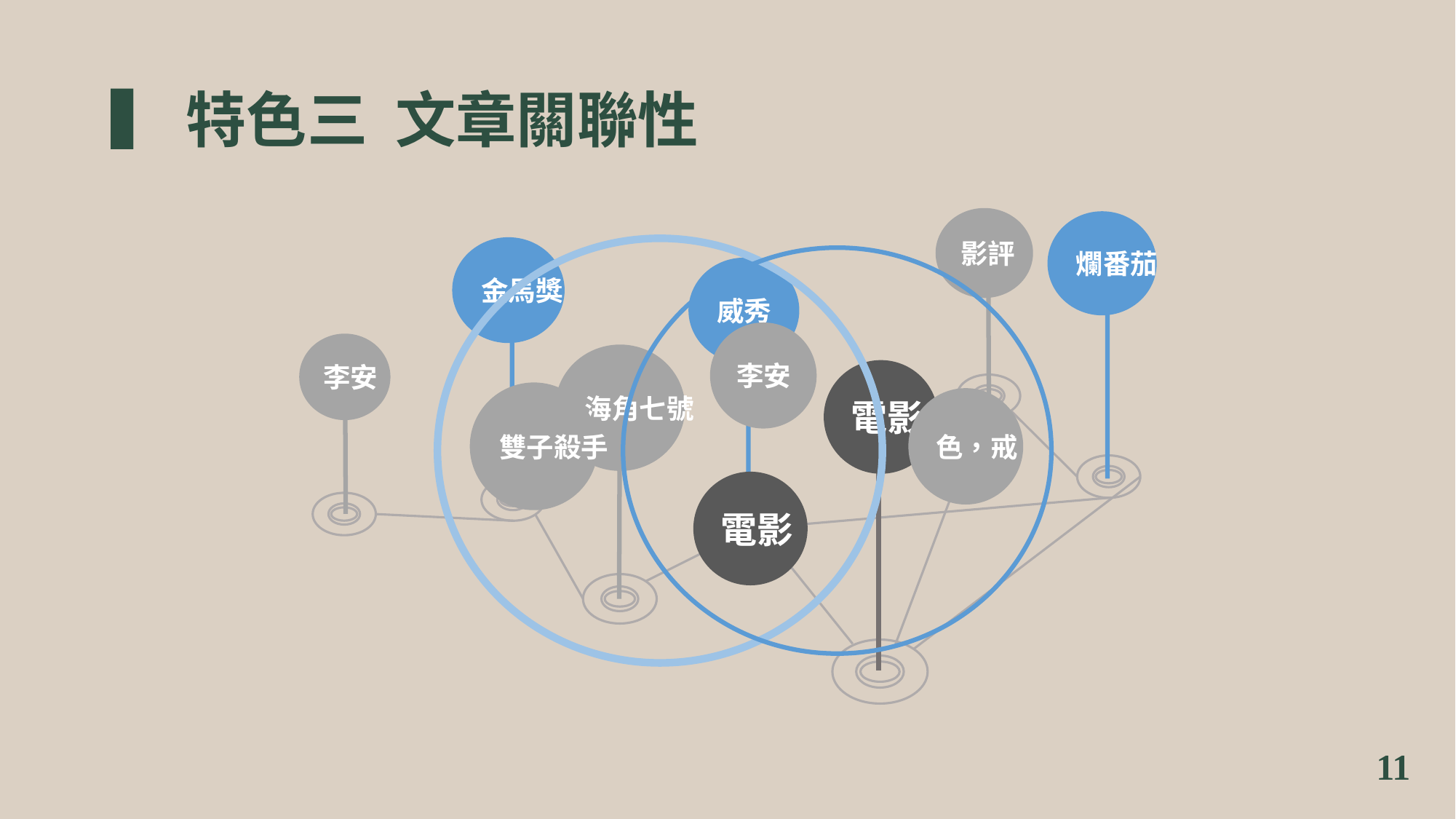

# ▍特色三  文章關聯性
影評
爛番茄

金馬獎

威秀

李安
李安

海角七號
電影

雙子殺手
色，戒

電影
11